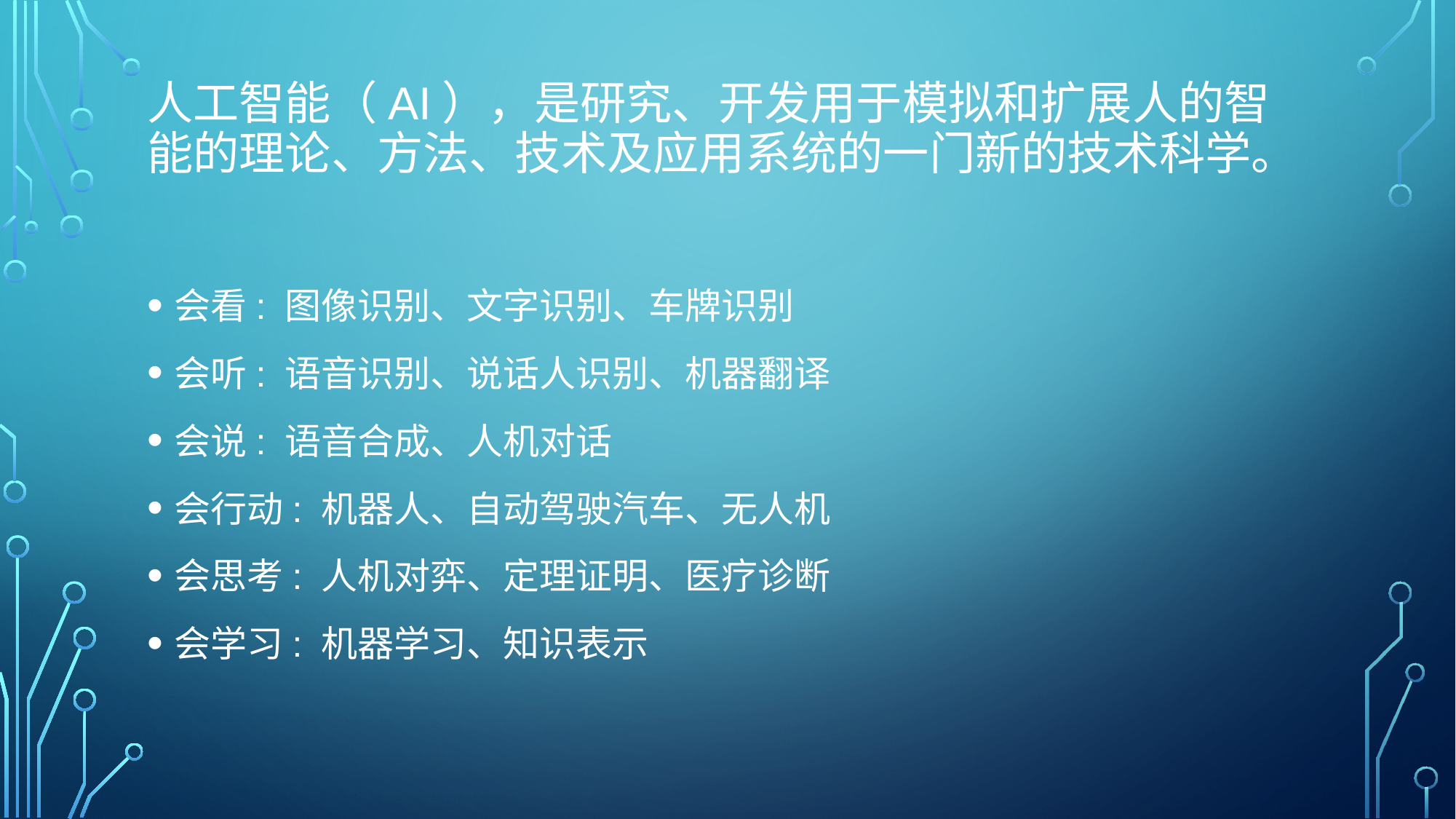

# 人工智能（AI），是研究、开发用于模拟和扩展人的智能的理论、方法、技术及应用系统的一门新的技术科学。
会看: 图像识别、文字识别、车牌识别
会听: 语音识别、说话人识别、机器翻译
会说: 语音合成、人机对话
会行动: 机器人、自动驾驶汽车、无人机
会思考: 人机对弈、定理证明、医疗诊断
会学习: 机器学习、知识表示